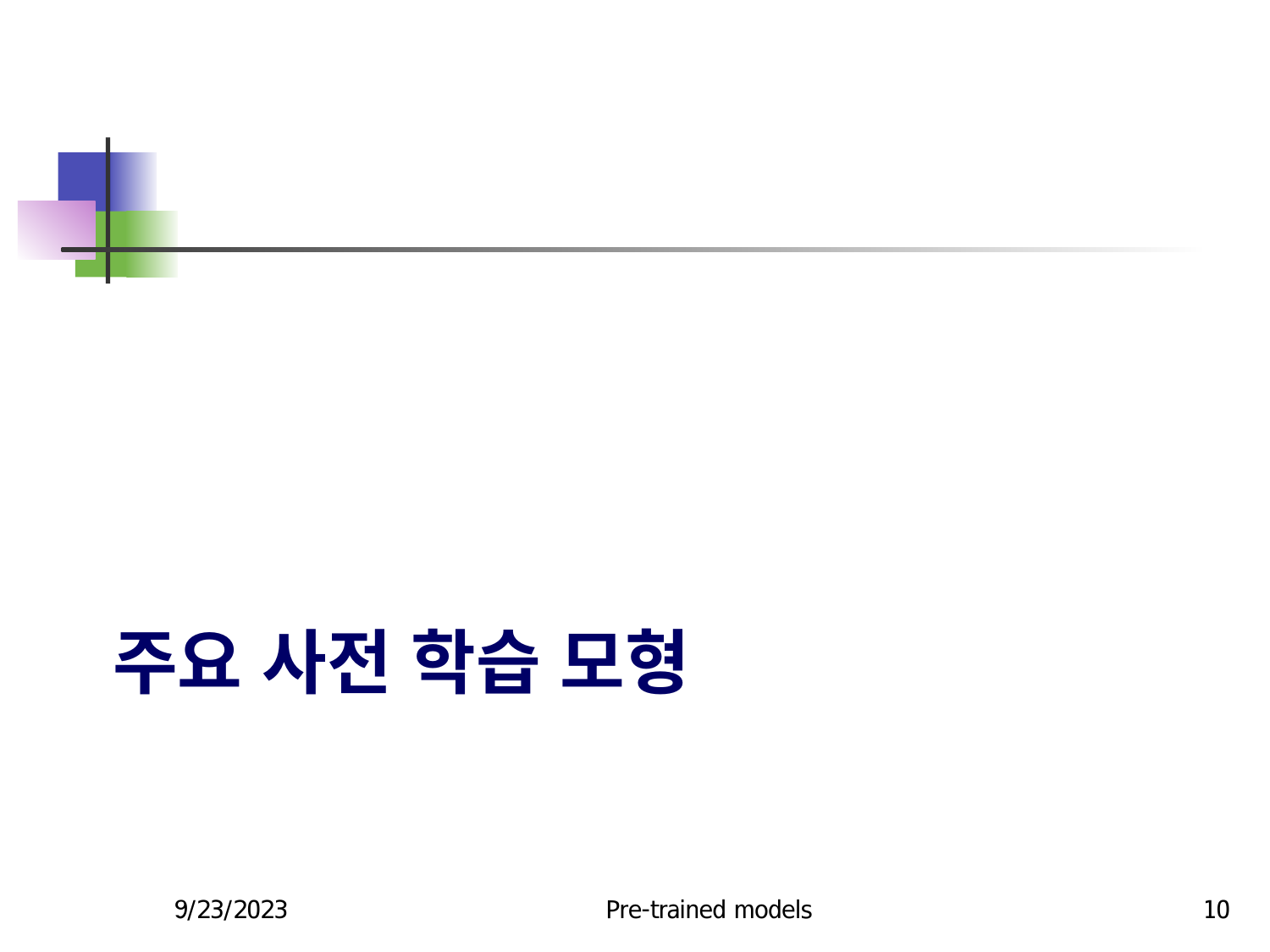

# 주요 사전 학습 모형
9/23/2023
Pre-trained models
10